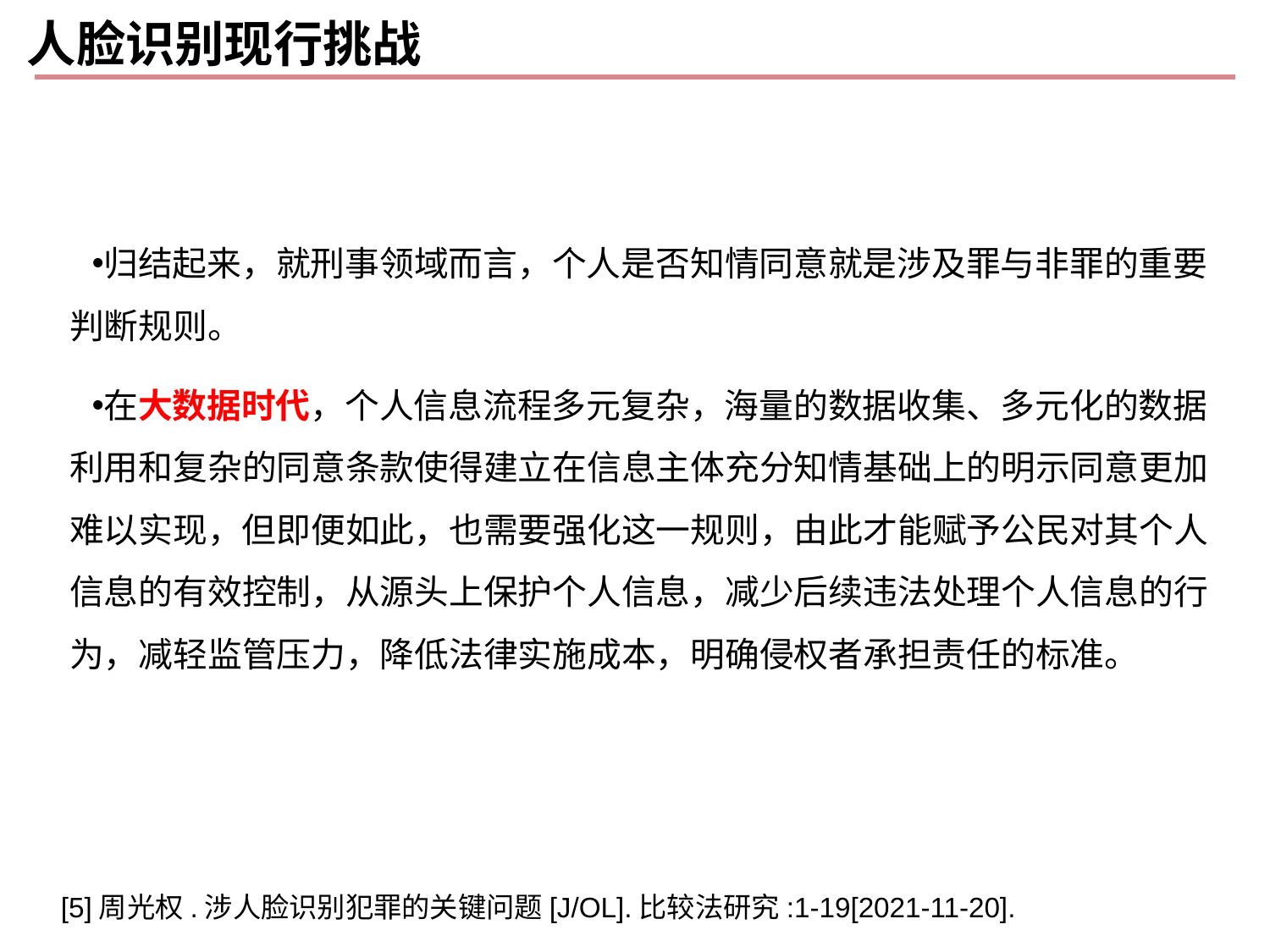

# 人脸识别现行挑战
归结起来，就刑事领域而言，个人是否知情同意就是涉及罪与非罪的重要判断规则。
在大数据时代，个人信息流程多元复杂，海量的数据收集、多元化的数据利用和复杂的同意条款使得建立在信息主体充分知情基础上的明示同意更加难以实现，但即便如此，也需要强化这一规则，由此才能赋予公民对其个人信息的有效控制，从源头上保护个人信息，减少后续违法处理个人信息的行为，减轻监管压力，降低法律实施成本，明确侵权者承担责任的标准。
[5]周光权.涉人脸识别犯罪的关键问题[J/OL].比较法研究:1-19[2021-11-20].